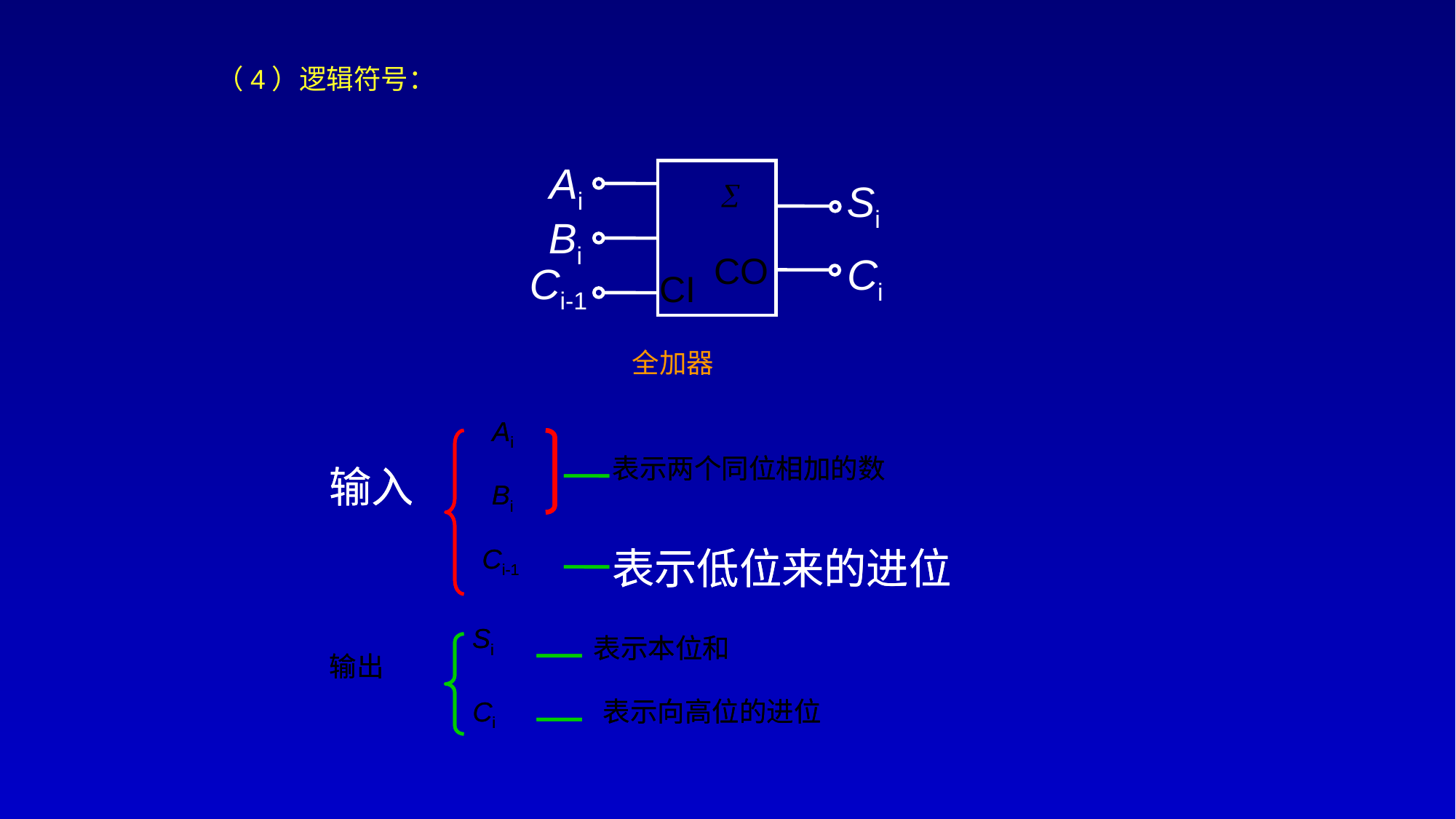

（4）逻辑符号：
Ai

∑
Si

Bi

CO
Ci
Ci-1
CI

    全加器
Ai

表示两个同位相加的数
输入
Bi

Ci-1
表示低位来的进位

Ai

表示两个同位相加的数
输入
Bi

Ci-1
表示低位来的进位

Si
表示本位和

输出

Ci
表示向高位的进位

Si
表示本位和

输出

Ci
表示向高位的进位